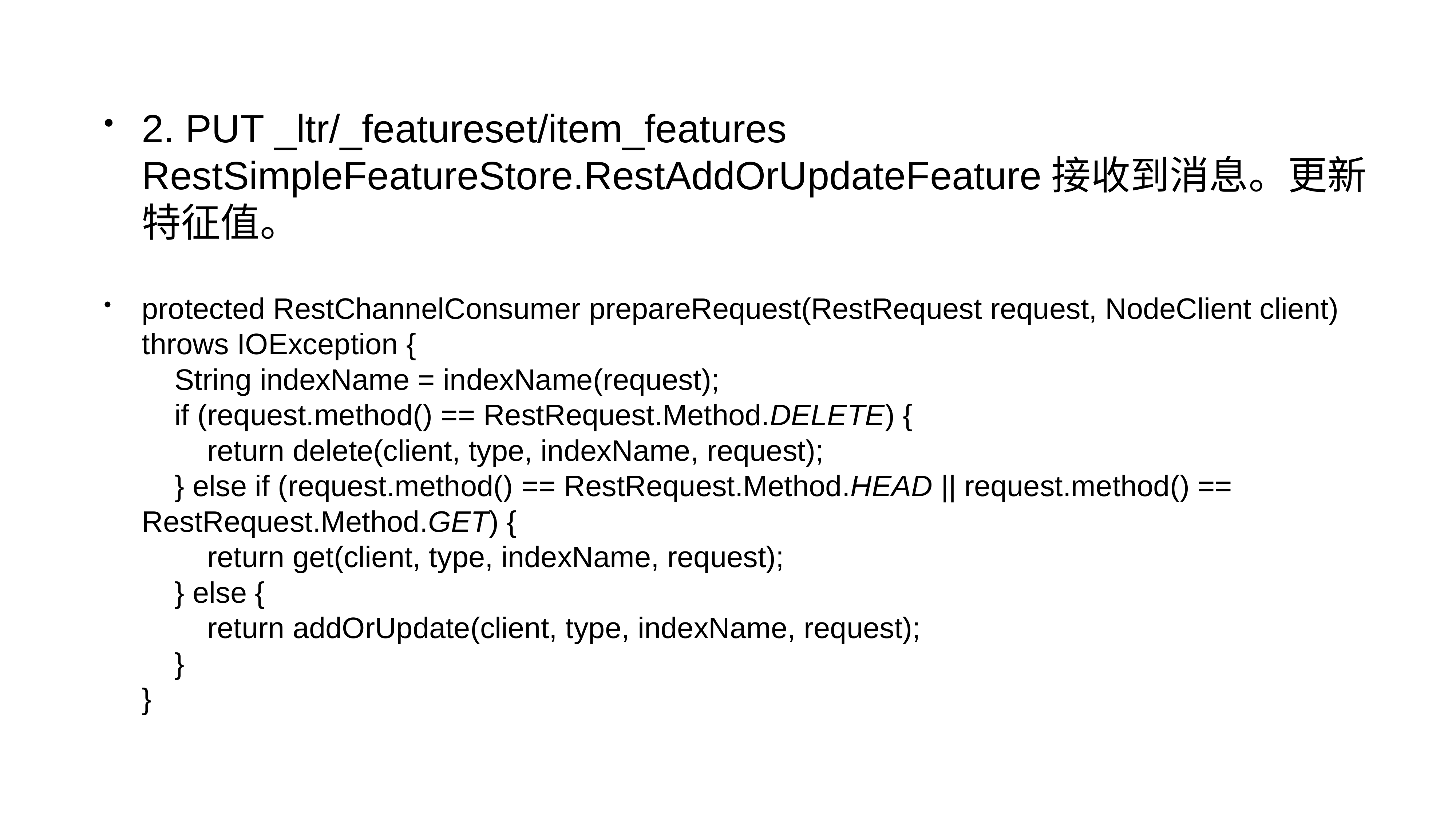

2. PUT _ltr/_featureset/item_features RestSimpleFeatureStore.RestAddOrUpdateFeature接收到消息。更新特征值。
protected RestChannelConsumer prepareRequest(RestRequest request, NodeClient client) throws IOException {
    String indexName = indexName(request);
    if (request.method() == RestRequest.Method.DELETE) {
        return delete(client, type, indexName, request);
    } else if (request.method() == RestRequest.Method.HEAD || request.method() == RestRequest.Method.GET) {
        return get(client, type, indexName, request);
    } else {
        return addOrUpdate(client, type, indexName, request);
    }
}